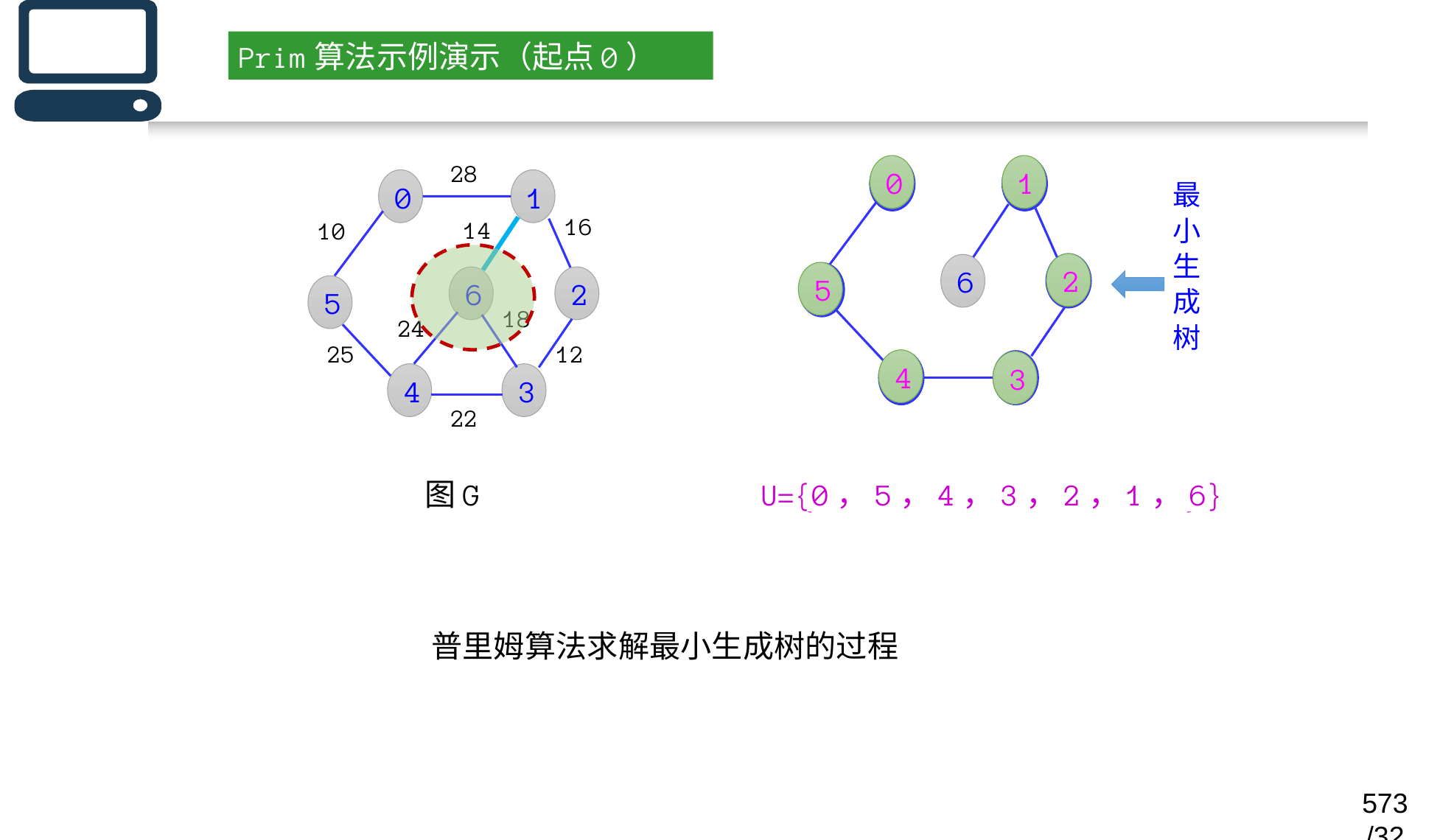

Prim算法示例演示（起点0）
28
0
1
0
1
6
2
5
4
3
0
1
最
小
生
成
树

16

14
10

2
5
6
2
5
18
24

25
12
4
3
4
3

22
图G
U={0，5，4，3，2，1}
U={0，5，4，3，2，1，6}
普里姆算法求解最小生成树的过程
573/32